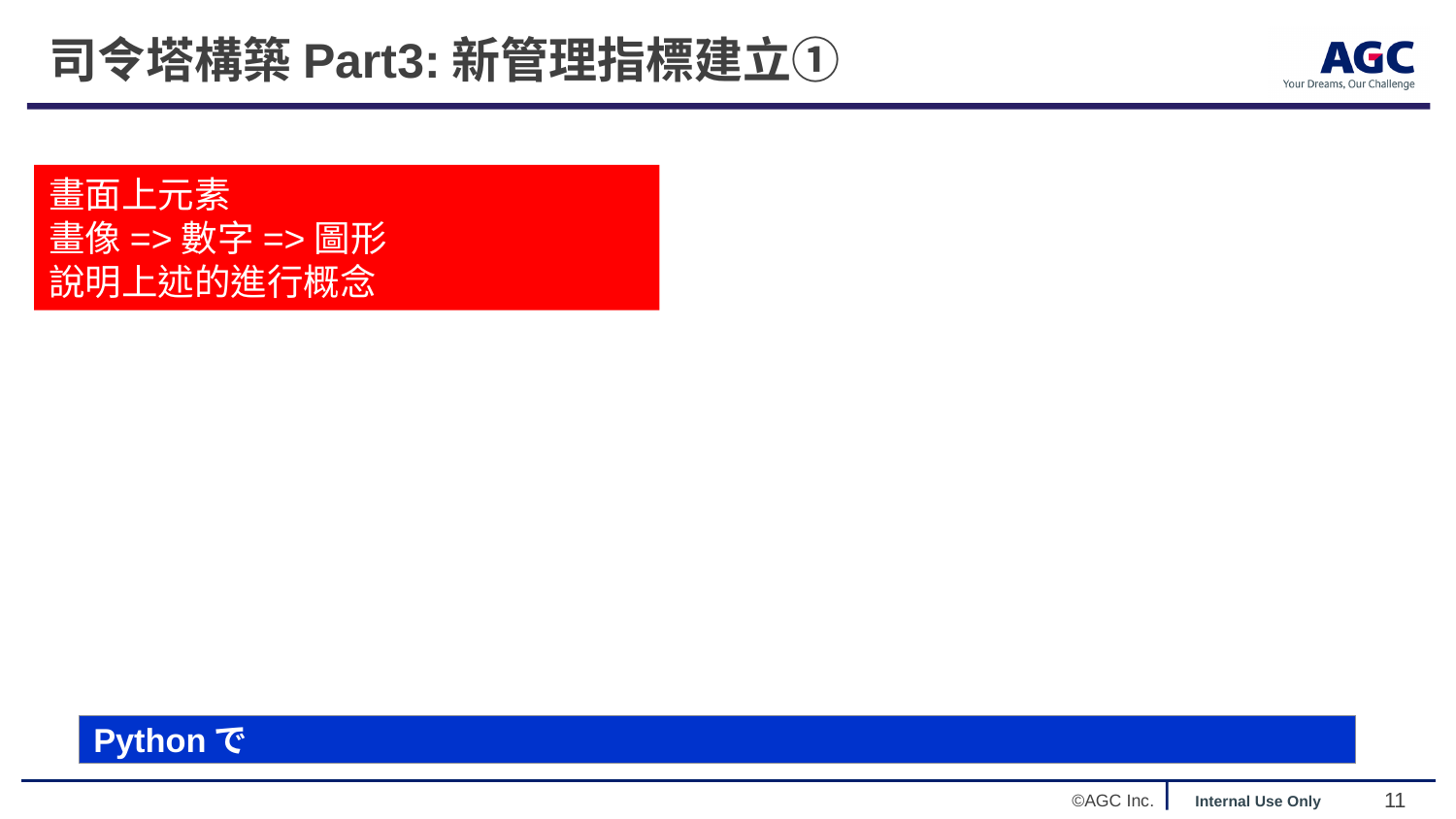

# 司令塔構築Part3:新管理指標建立①
畫面上元素
畫像=>數字=>圖形
說明上述的進行概念
Pythonで